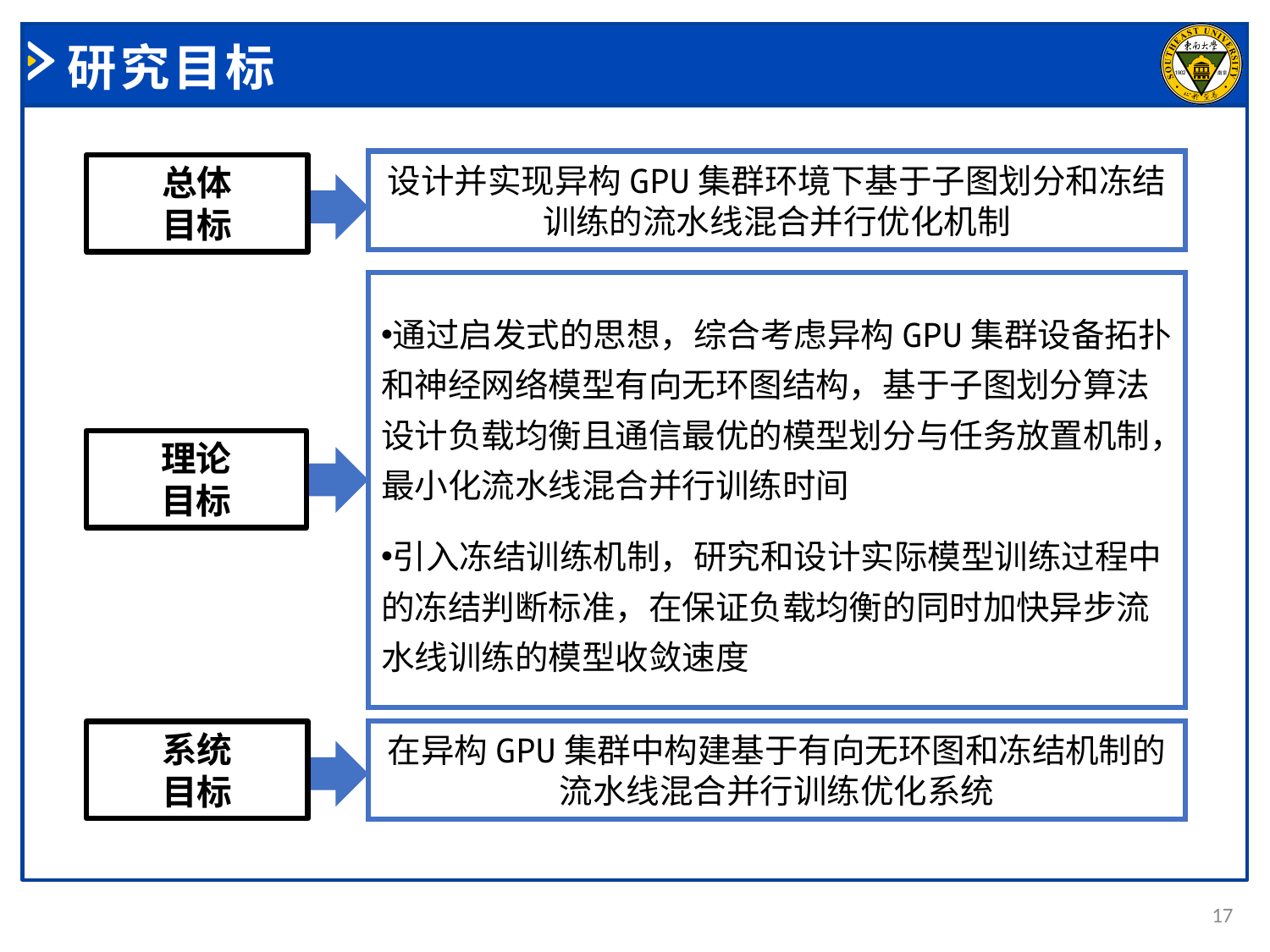

# 研究目标
设计并实现异构GPU集群环境下基于子图划分和冻结训练的流水线混合并行优化机制
总体
目标

通过启发式的思想，综合考虑异构GPU集群设备拓扑和神经网络模型有向无环图结构，基于子图划分算法设计负载均衡且通信最优的模型划分与任务放置机制，最小化流水线混合并行训练时间
引入冻结训练机制，研究和设计实际模型训练过程中的冻结判断标准，在保证负载均衡的同时加快异步流水线训练的模型收敛速度
理论
目标

在异构GPU集群中构建基于有向无环图和冻结机制的流水线混合并行训练优化系统
系统
目标

17